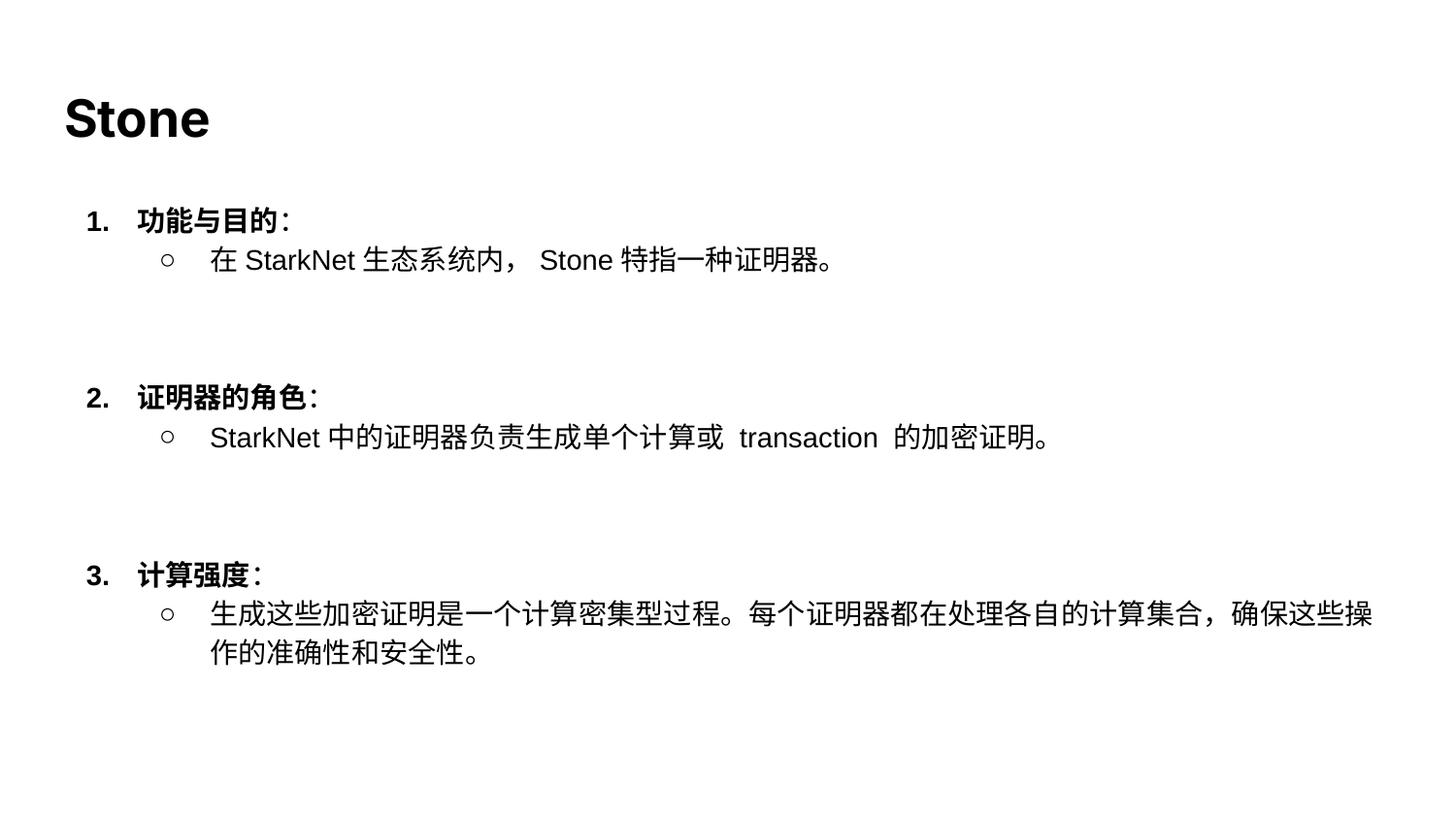

# Stone

功能与目的：
在StarkNet生态系统内，Stone特指一种证明器。

证明器的角色：
StarkNet中的证明器负责生成单个计算或 transaction 的加密证明。

计算强度：
生成这些加密证明是一个计算密集型过程。每个证明器都在处理各自的计算集合，确保这些操作的准确性和安全性。